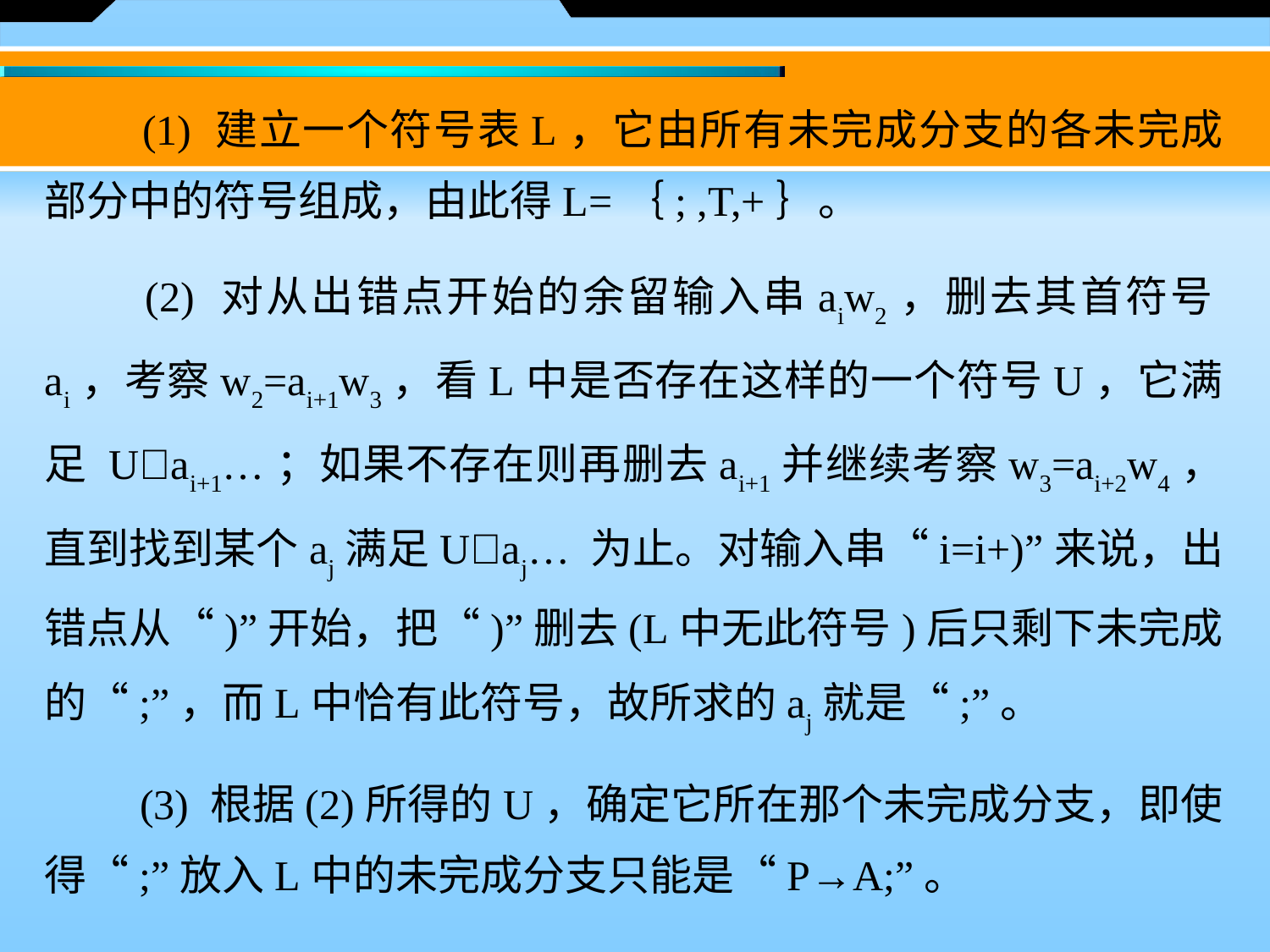

(1) 建立一个符号表L，它由所有未完成分支的各未完成部分中的符号组成，由此得L=｛; ,T,+｝。
　　(2) 对从出错点开始的余留输入串aiw2，删去其首符号ai，考察w2=ai+1w3，看L中是否存在这样的一个符号U，它满足 U⇒ai+1…；如果不存在则再删去ai+1并继续考察w3=ai+2w4，直到找到某个aj满足U⇒aj… 为止。对输入串“i=i+)”来说，出错点从“)”开始，把“)”删去(L中无此符号)后只剩下未完成的“;”，而L中恰有此符号，故所求的aj就是“;”。
　　(3) 根据(2)所得的U，确定它所在那个未完成分支，即使得“;”放入L中的未完成分支只能是“P→A;”。